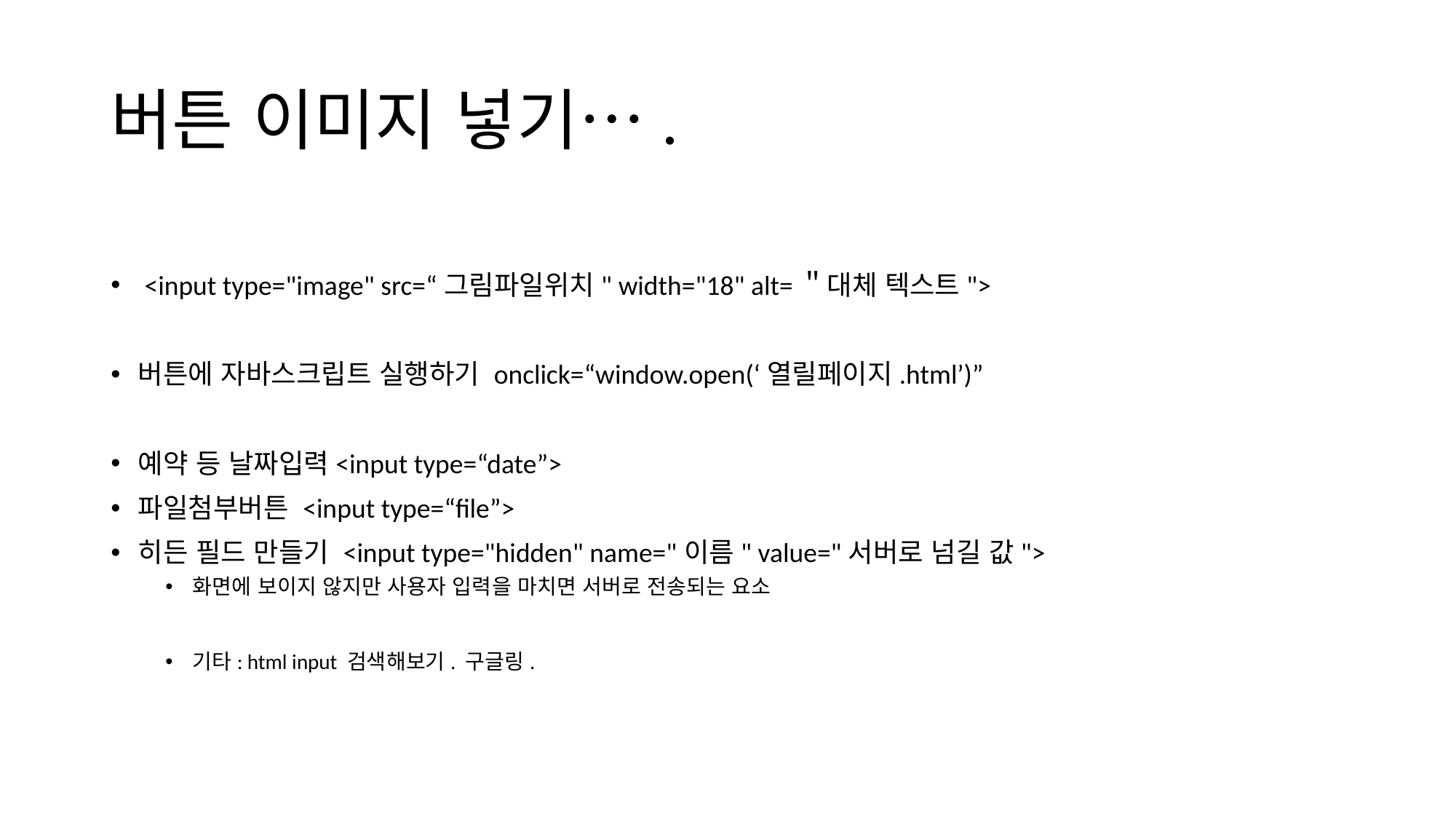

# 버튼 이미지 넣기….

 <input type="image" src=“그림파일위치" width="18" alt=＂대체 텍스트">

버튼에 자바스크립트 실행하기 onclick=“window.open(‘열릴페이지.html’)”

예약 등 날짜입력<input type=“date”>
파일첨부버튼 <input type=“file”>
히든 필드 만들기 <input type="hidden" name="이름" value="서버로 넘길 값">
화면에 보이지 않지만 사용자 입력을 마치면 서버로 전송되는 요소

기타: html input 검색해보기. 구글링.